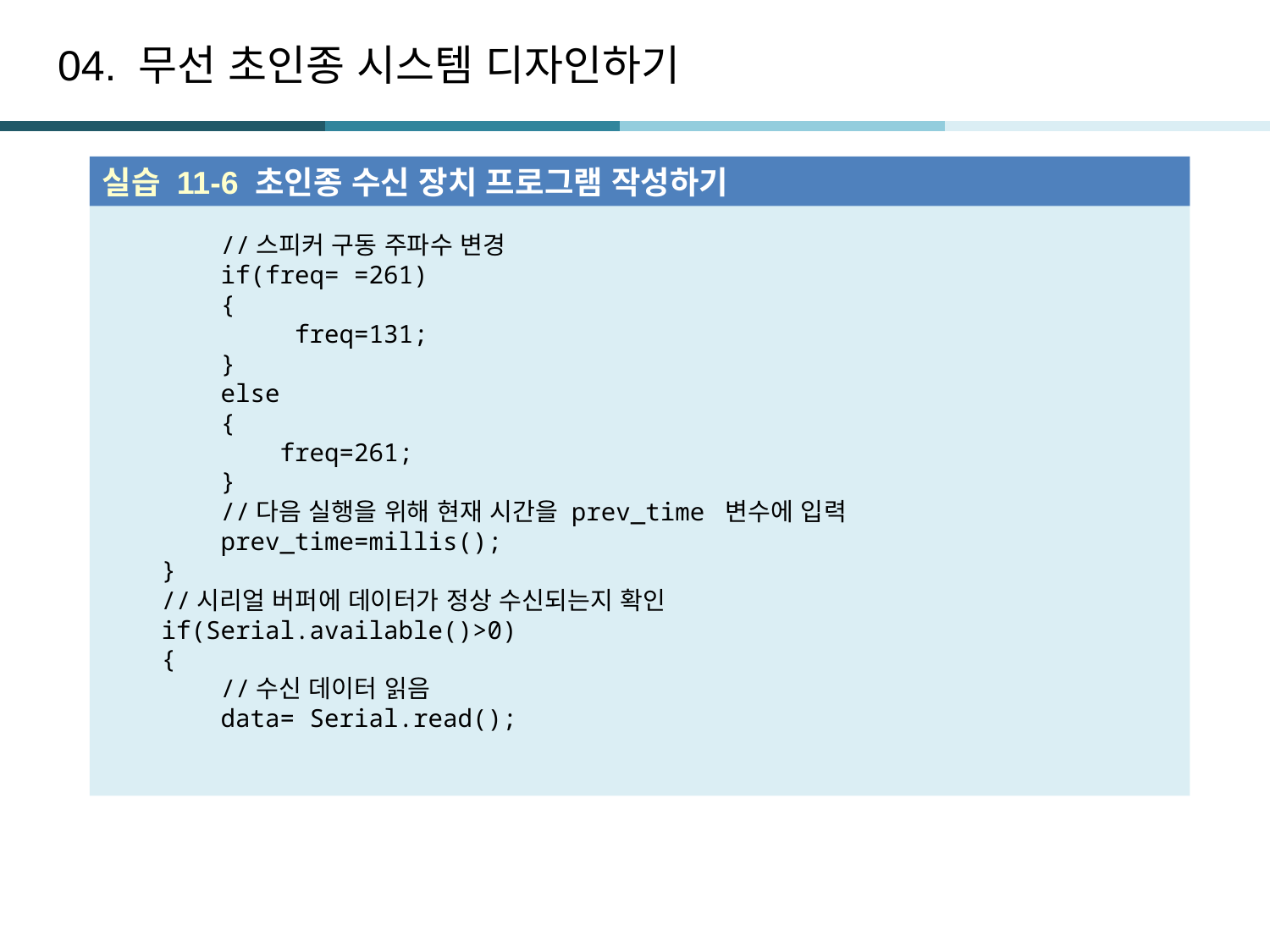

# 04. 무선 초인종 시스템 디자인하기
실습 11-6 초인종 수신 장치 프로그램 작성하기
        //스피커 구동 주파수 변경
        if(freq= =261)
        {
             freq=131;
        }
        else
        {
            freq=261;
        }
        //다음 실행을 위해 현재 시간을 prev_time 변수에 입력
        prev_time=millis();
    }
    //시리얼 버퍼에 데이터가 정상 수신되는지 확인
    if(Serial.available()>0)
    {
        //수신 데이터 읽음
        data= Serial.read();